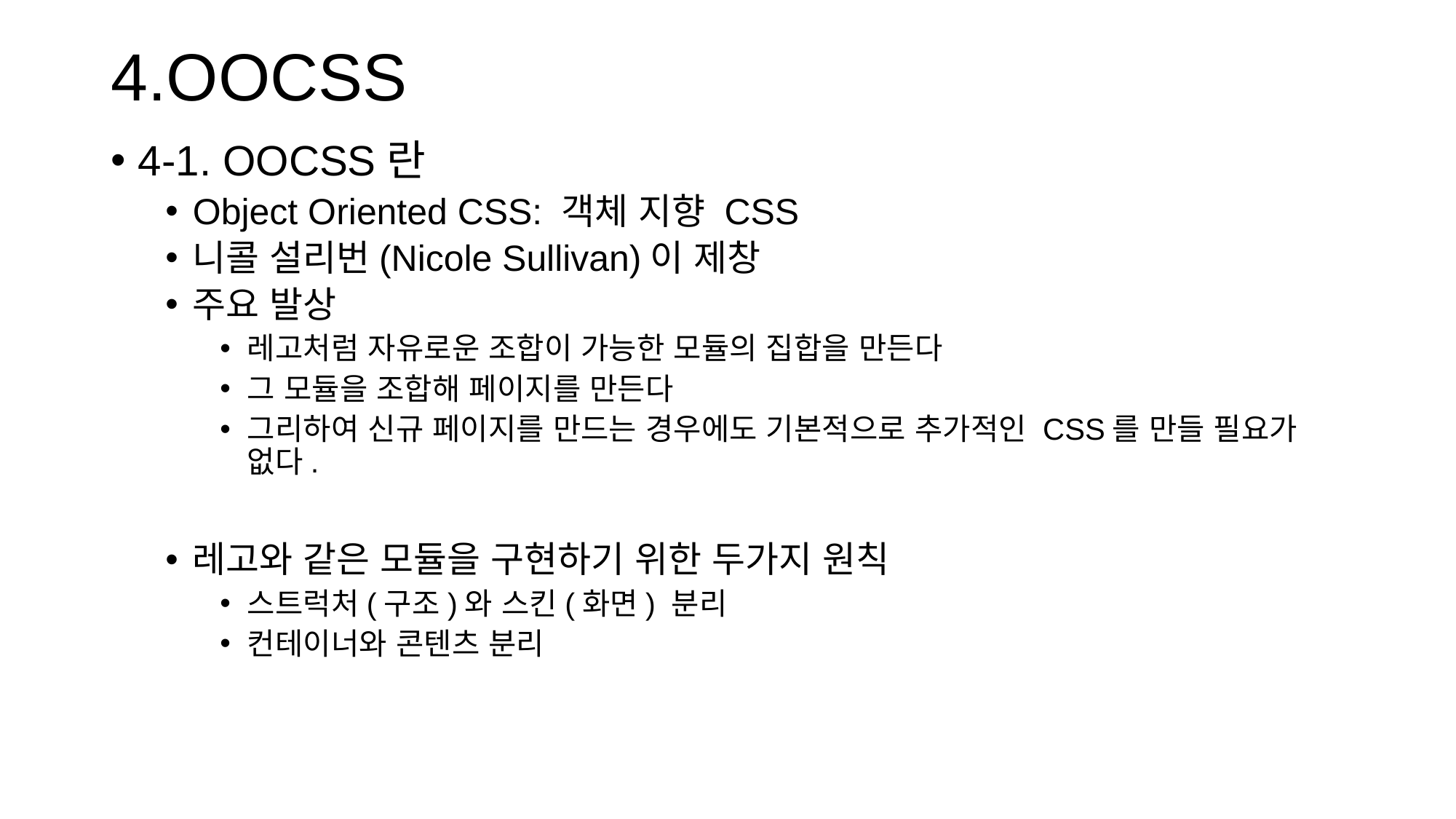

# 4.OOCSS
4-1. OOCSS란
Object Oriented CSS: 객체 지향 CSS
니콜 설리번(Nicole Sullivan)이 제창
주요 발상
레고처럼 자유로운 조합이 가능한 모듈의 집합을 만든다
그 모듈을 조합해 페이지를 만든다
그리하여 신규 페이지를 만드는 경우에도 기본적으로 추가적인 CSS를 만들 필요가 없다.

레고와 같은 모듈을 구현하기 위한 두가지 원칙
스트럭처(구조)와 스킨(화면) 분리
컨테이너와 콘텐츠 분리